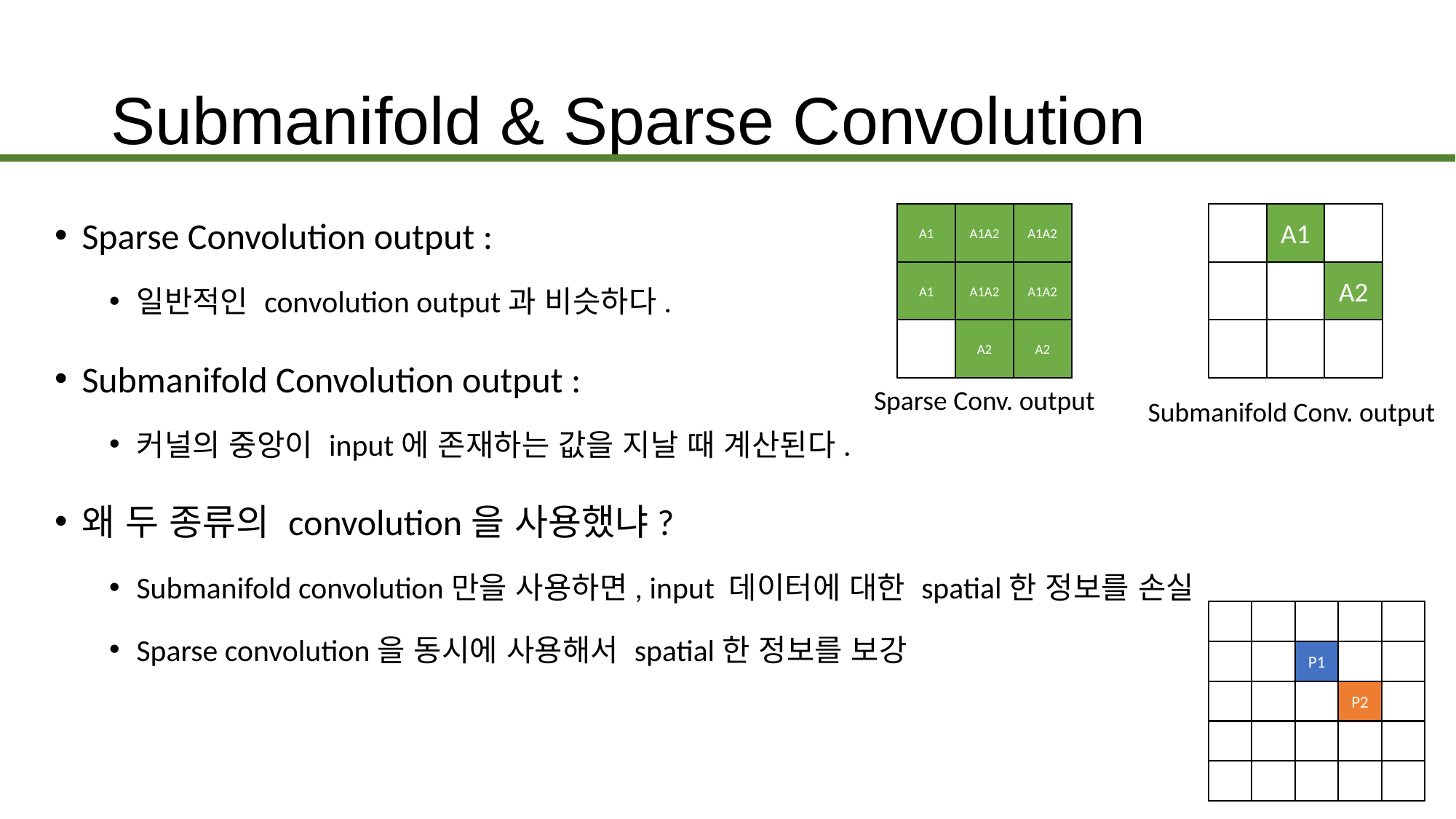

Submanifold & Sparse Convolution
Sparse Convolution output :
일반적인 convolution output과 비슷하다.
Submanifold Convolution output :
커널의 중앙이 input에 존재하는 값을 지날 때 계산된다.
왜 두 종류의 convolution을 사용했냐?
Submanifold convolution만을 사용하면, input 데이터에 대한 spatial한 정보를 손실
Sparse convolution을 동시에 사용해서 spatial한 정보를 보강
A1
A1A2
A1A2
A1
A1A2
A1A2

A2
A2
F0
A1
F2
F3
F4
A2
F6
F7
F8
Sparse Conv. output
Submanifold Conv. output

P1

P2